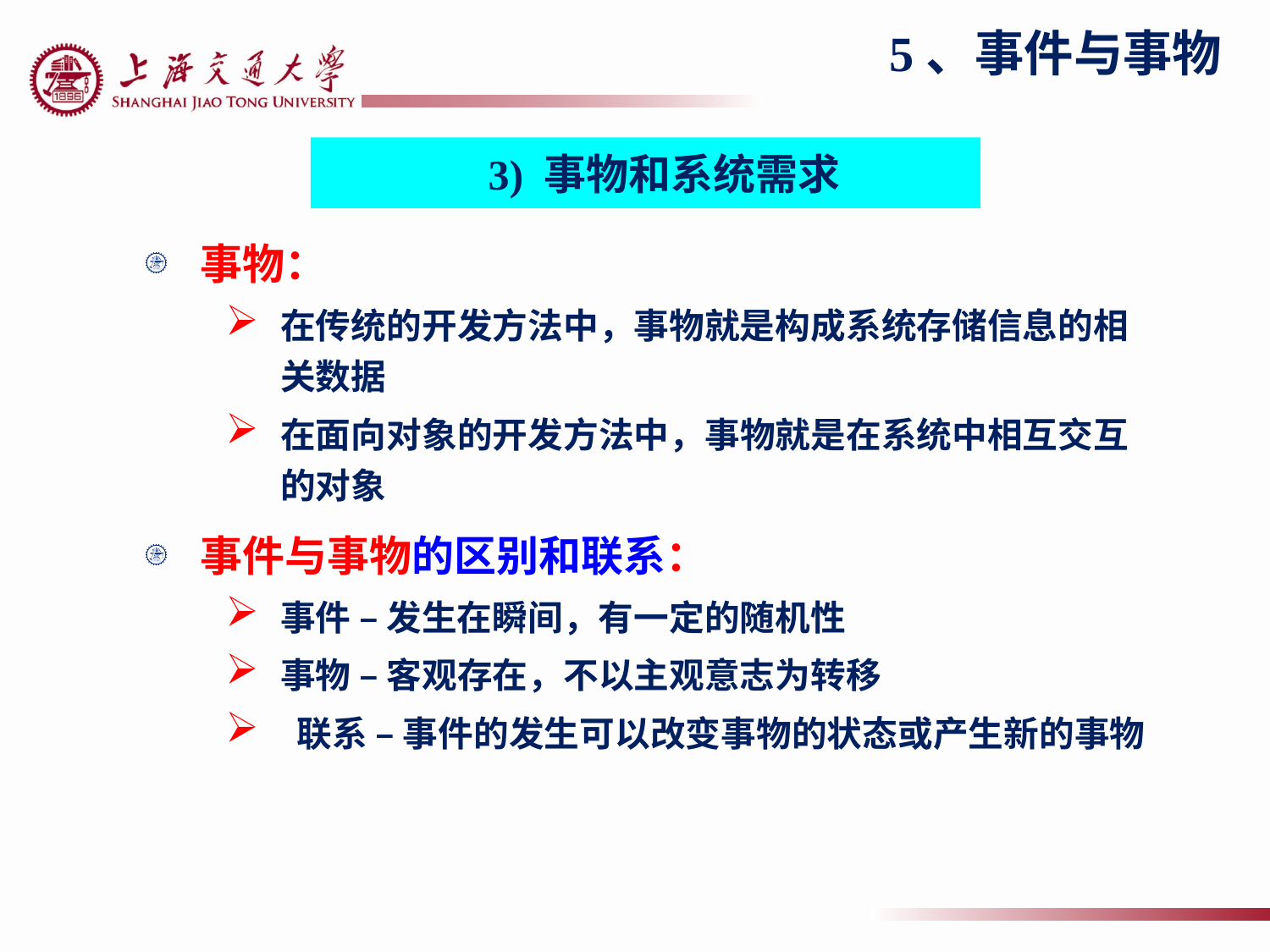

5、事件与事物
3) 事物和系统需求
事物：
在传统的开发方法中，事物就是构成系统存储信息的相关数据
在面向对象的开发方法中，事物就是在系统中相互交互的对象
事件与事物的区别和联系：
事件 – 发生在瞬间，有一定的随机性
事物 – 客观存在，不以主观意志为转移
 联系 – 事件的发生可以改变事物的状态或产生新的事物